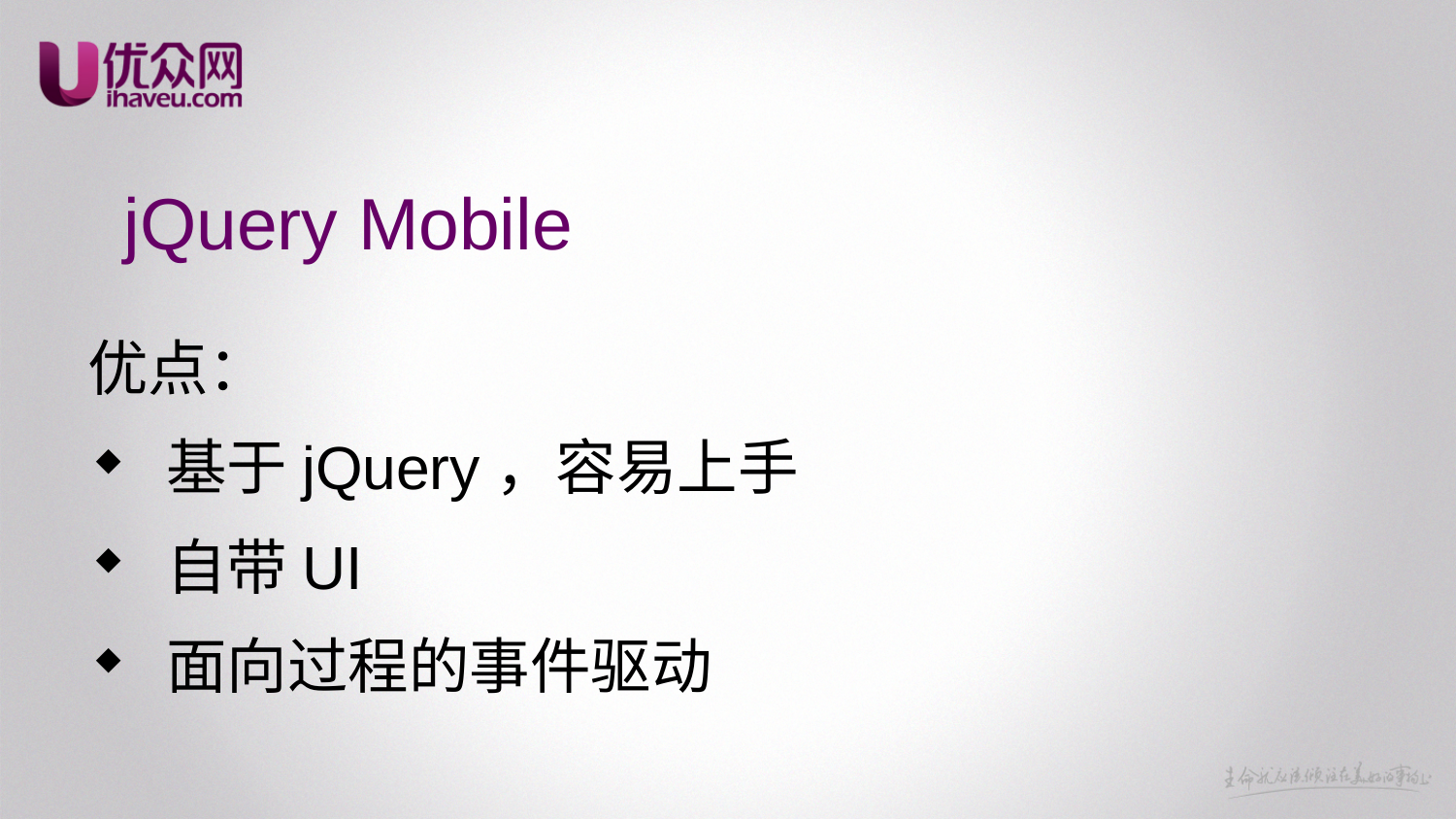

# jQuery Mobile
优点：
基于jQuery，容易上手
自带UI
面向过程的事件驱动